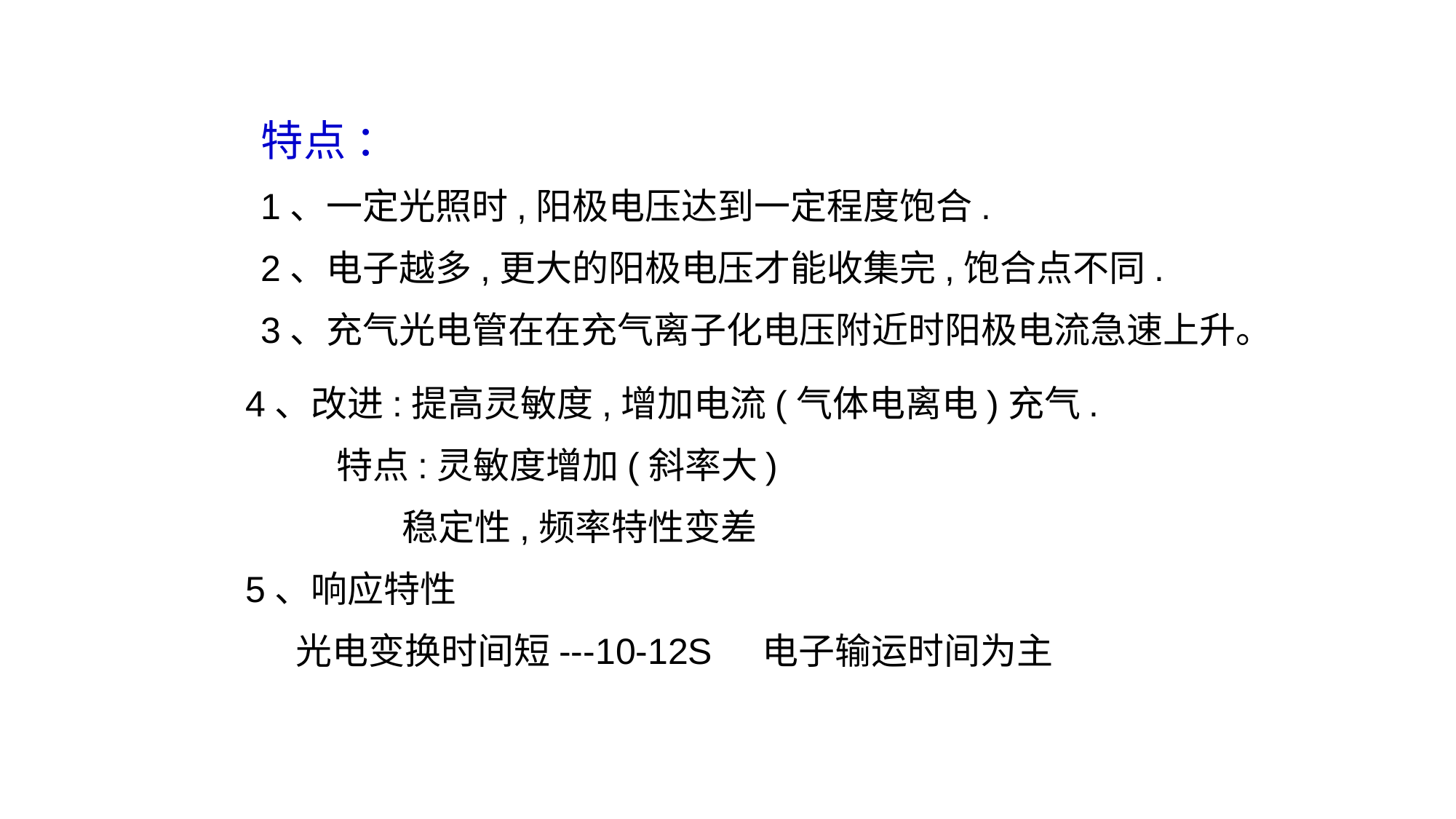

特点 ：
1、一定光照时,阳极电压达到一定程度饱合.
2、电子越多,更大的阳极电压才能收集完,饱合点不同.
3、充气光电管在在充气离子化电压附近时阳极电流急速上升。
4、改进:提高灵敏度,增加电流(气体电离电)充气.
          特点:灵敏度增加(斜率大)
                  稳定性,频率特性变差
5、响应特性
     光电变换时间短---10-12S    电子输运时间为主